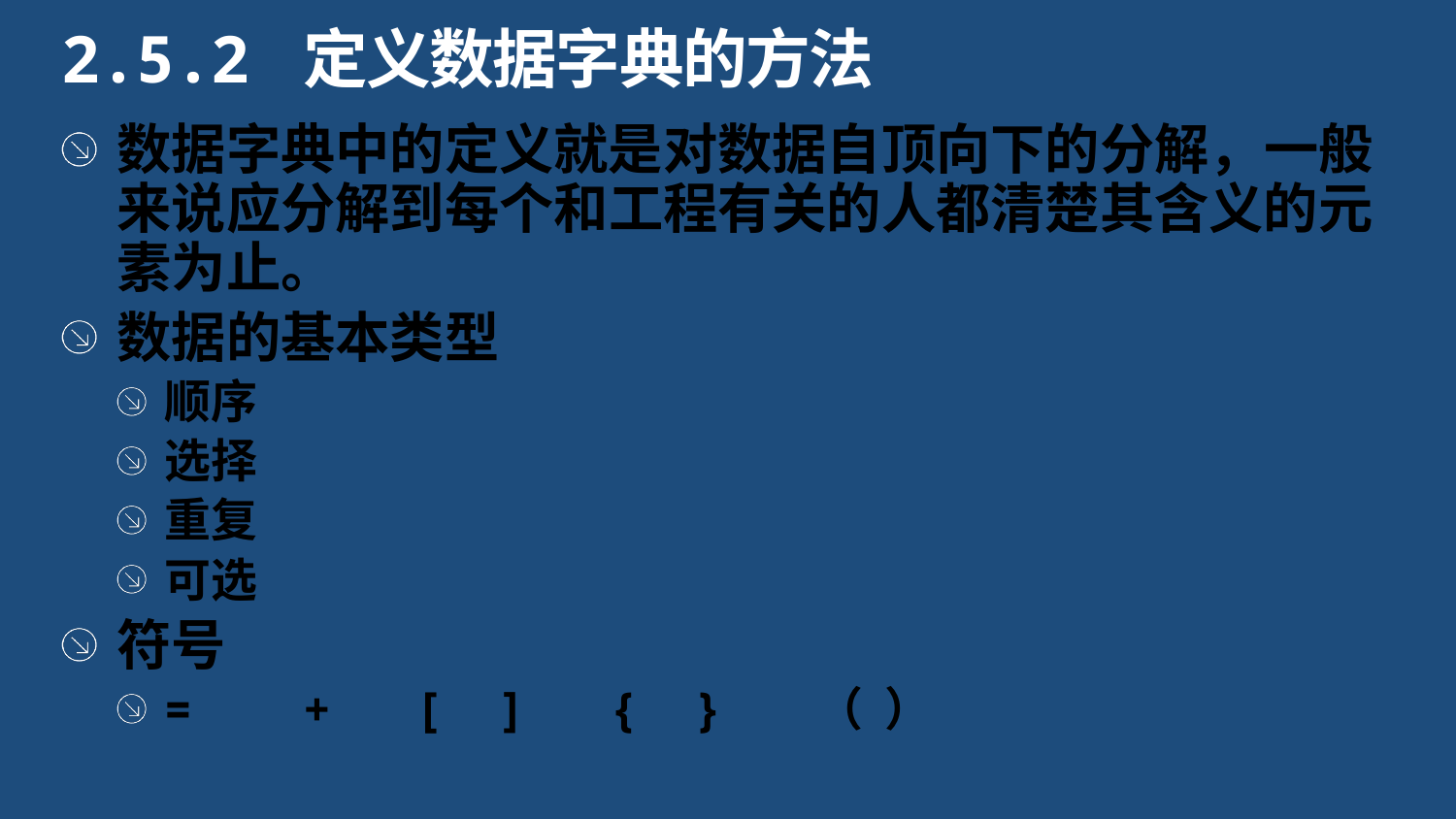

2.5.2 定义数据字典的方法
数据字典中的定义就是对数据自顶向下的分解，一般来说应分解到每个和工程有关的人都清楚其含义的元素为止。
数据的基本类型
顺序
选择
重复
可选
符号
=    +   [  ]   {  }   （  ）